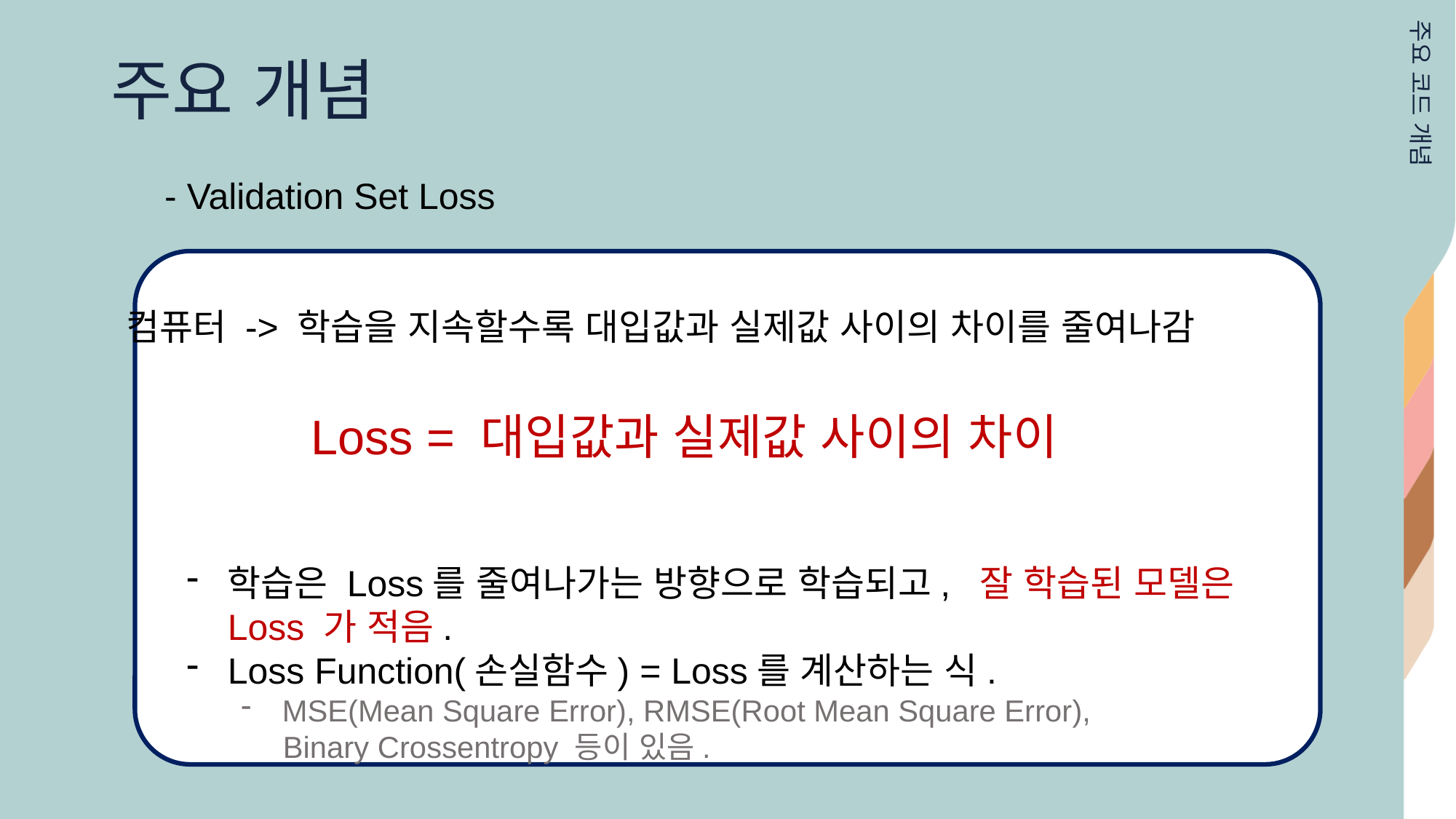

주요 개념
주요 코드 개념
- Validation Set Loss

컴퓨터 -> 학습을 지속할수록 대입값과 실제값 사이의 차이를 줄여나감
Loss = 대입값과 실제값 사이의 차이

학습은 Loss를 줄여나가는 방향으로 학습되고,  잘 학습된 모델은 Loss 가 적음.
Loss Function(손실함수) = Loss를 계산하는 식.
MSE(Mean Square Error), RMSE(Root Mean Square Error),
     Binary Crossentropy 등이 있음.